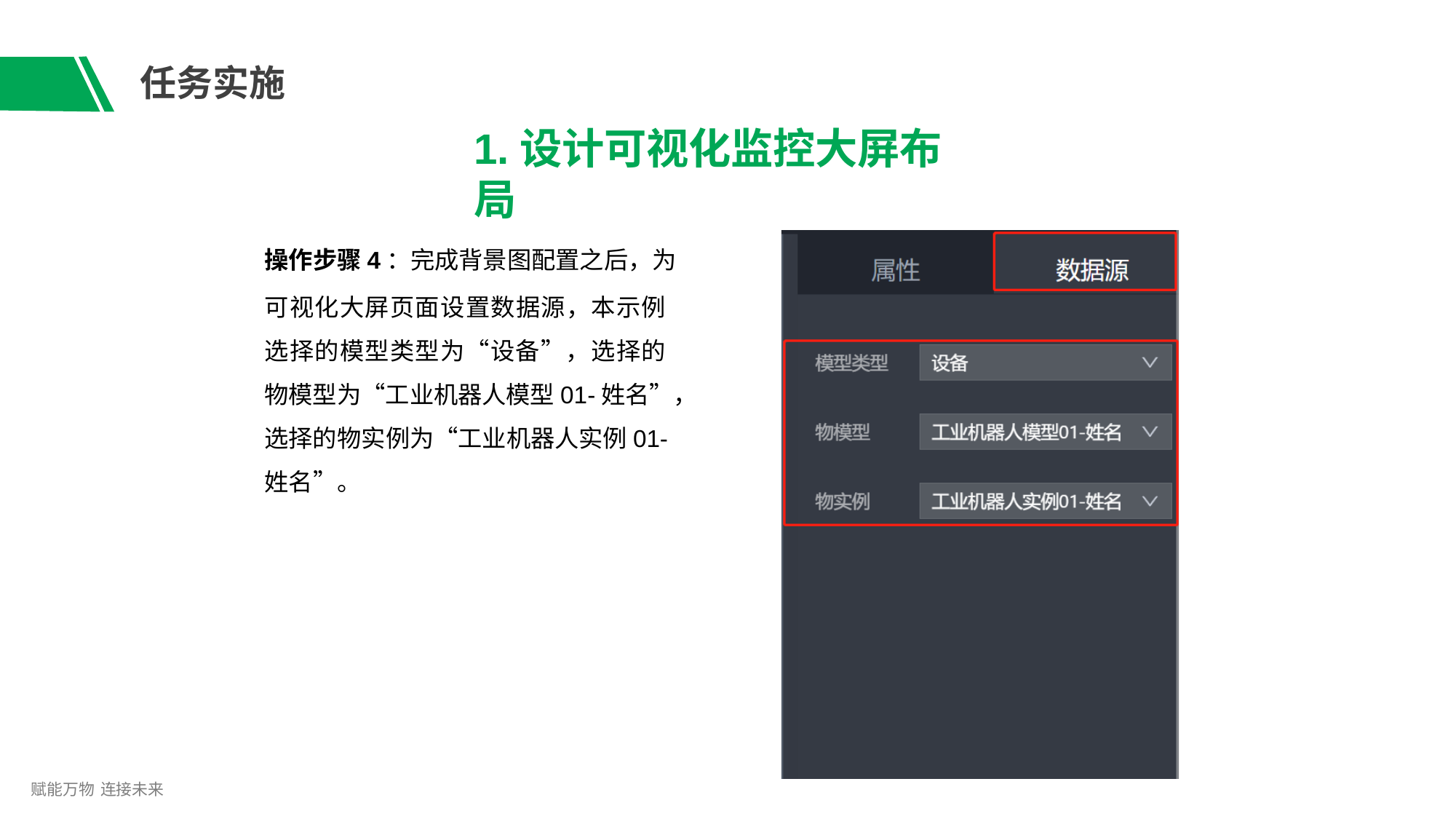

# 任务实施
1.设计可视化监控大屏布局
操作步骤4：完成背景图配置之后，为
可视化大屏页面设置数据源，本示例 选择的模型类型为“设备”，选择的 物模型为“工业机器人模型01-姓名”，
选择的物实例为“工业机器人实例01- 姓名”。

赋能万物 连接未来